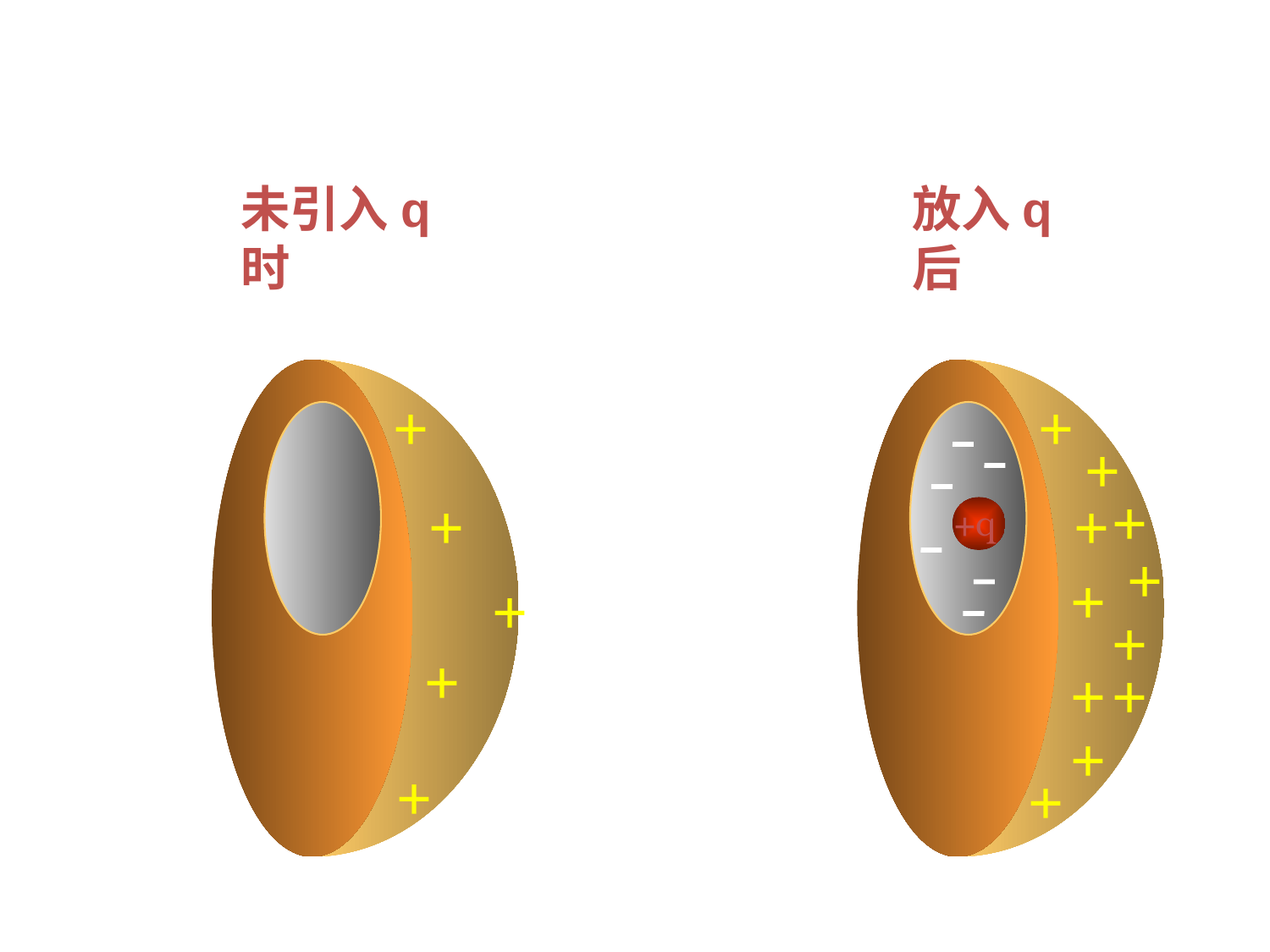

导体上的电荷分布
未引入q时
放入q后

+

+

+
+

+q

+

+

+

+
+
+
+
+

+
+
+
+